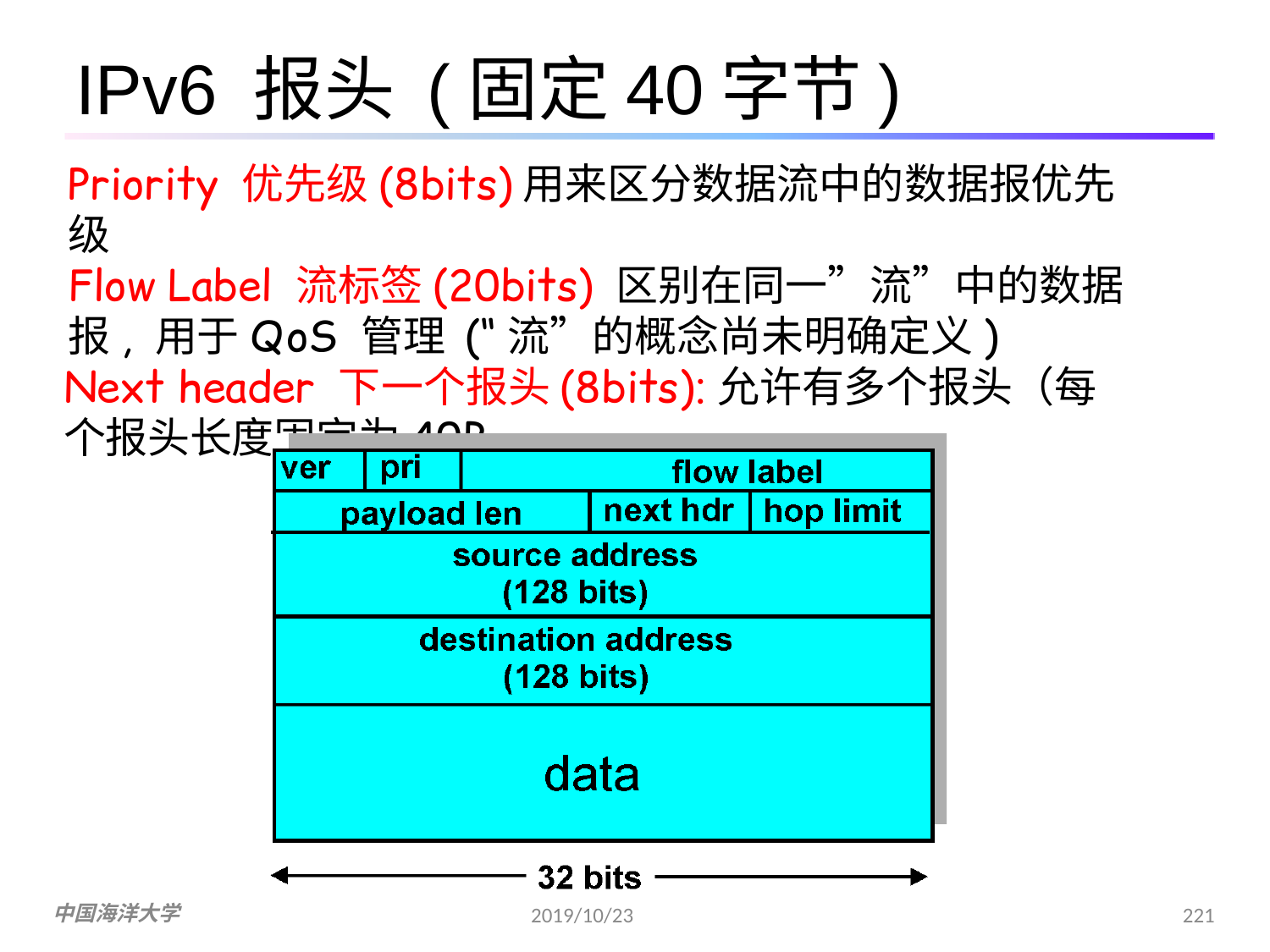

# IPv6 报头 (固定40字节)
Priority 优先级(8bits)用来区分数据流中的数据报优先级
Flow Label 流标签(20bits) 区别在同一”流”中的数据报, 用于QoS 管理 (“流”的概念尚未明确定义)
Next header 下一个报头(8bits):允许有多个报头（每个报头长度固定为40B